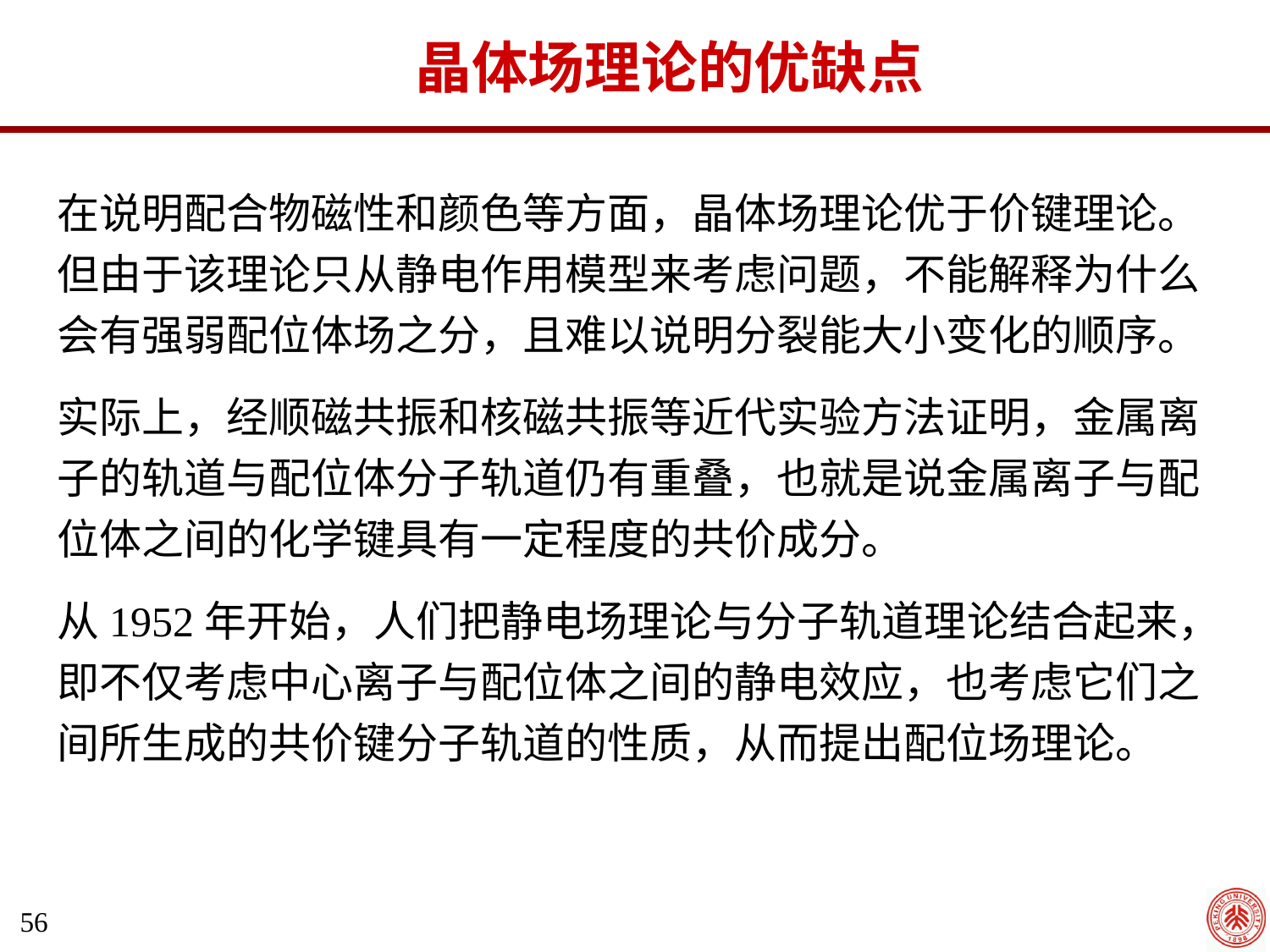

晶体场理论的优缺点

在说明配合物磁性和颜色等方面，晶体场理论优于价键理论。但由于该理论只从静电作用模型来考虑问题，不能解释为什么会有强弱配位体场之分，且难以说明分裂能大小变化的顺序。
实际上，经顺磁共振和核磁共振等近代实验方法证明，金属离子的轨道与配位体分子轨道仍有重叠，也就是说金属离子与配位体之间的化学键具有一定程度的共价成分。
从1952年开始，人们把静电场理论与分子轨道理论结合起来，即不仅考虑中心离子与配位体之间的静电效应，也考虑它们之间所生成的共价键分子轨道的性质，从而提出配位场理论。